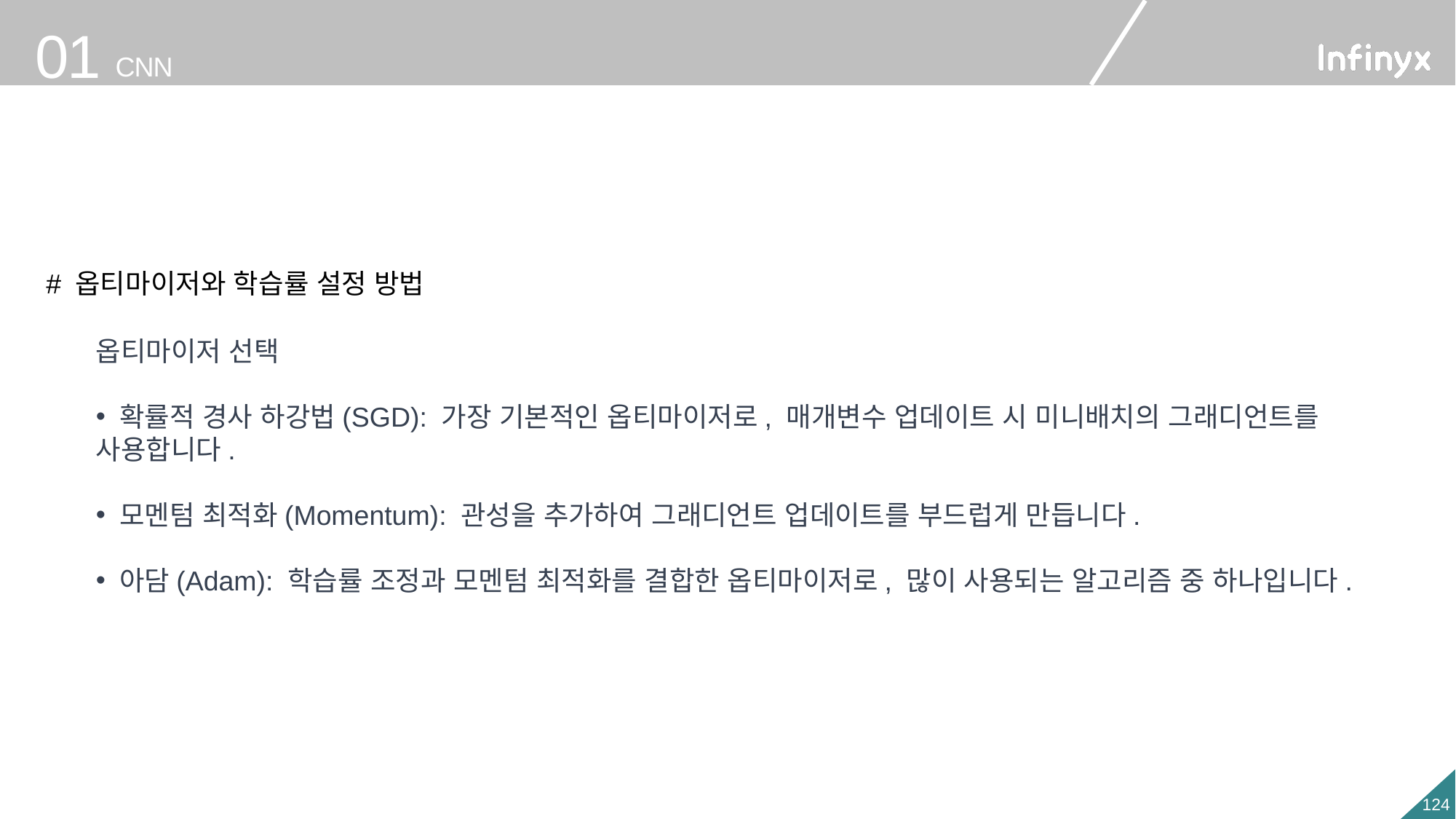

# 옵티마이저와 학습률 설정 방법
옵티마이저 선택

 확률적 경사 하강법(SGD): 가장 기본적인 옵티마이저로, 매개변수 업데이트 시 미니배치의 그래디언트를 사용합니다.

 모멘텀 최적화(Momentum): 관성을 추가하여 그래디언트 업데이트를 부드럽게 만듭니다.

 아담(Adam): 학습률 조정과 모멘텀 최적화를 결합한 옵티마이저로, 많이 사용되는 알고리즘 중 하나입니다.